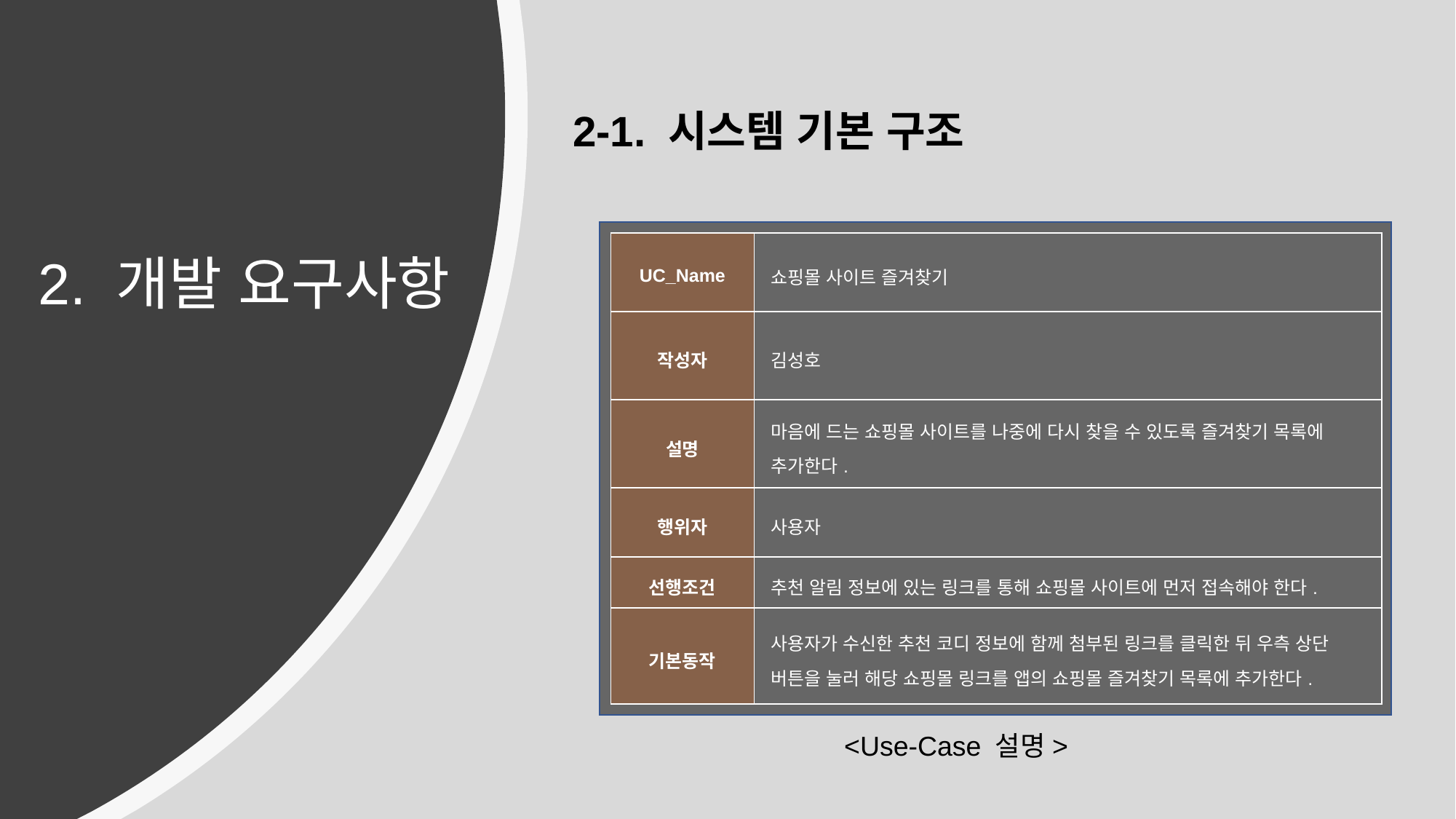

2-1. 시스템 기본 구조
2. 개발 요구사항

| UC\_Name | 쇼핑몰 사이트 즐겨찾기 |
| --- | --- |
| 작성자 | 김성호 |
| 설명 | 마음에 드는 쇼핑몰 사이트를 나중에 다시 찾을 수 있도록 즐겨찾기 목록에 추가한다. |
| 행위자 | 사용자 |
| 선행조건 | 추천 알림 정보에 있는 링크를 통해 쇼핑몰 사이트에 먼저 접속해야 한다. |
| 기본동작 | 사용자가 수신한 추천 코디 정보에 함께 첨부된 링크를 클릭한 뒤 우측 상단 버튼을 눌러 해당 쇼핑몰 링크를 앱의 쇼핑몰 즐겨찾기 목록에 추가한다. |
<Use-Case 설명>